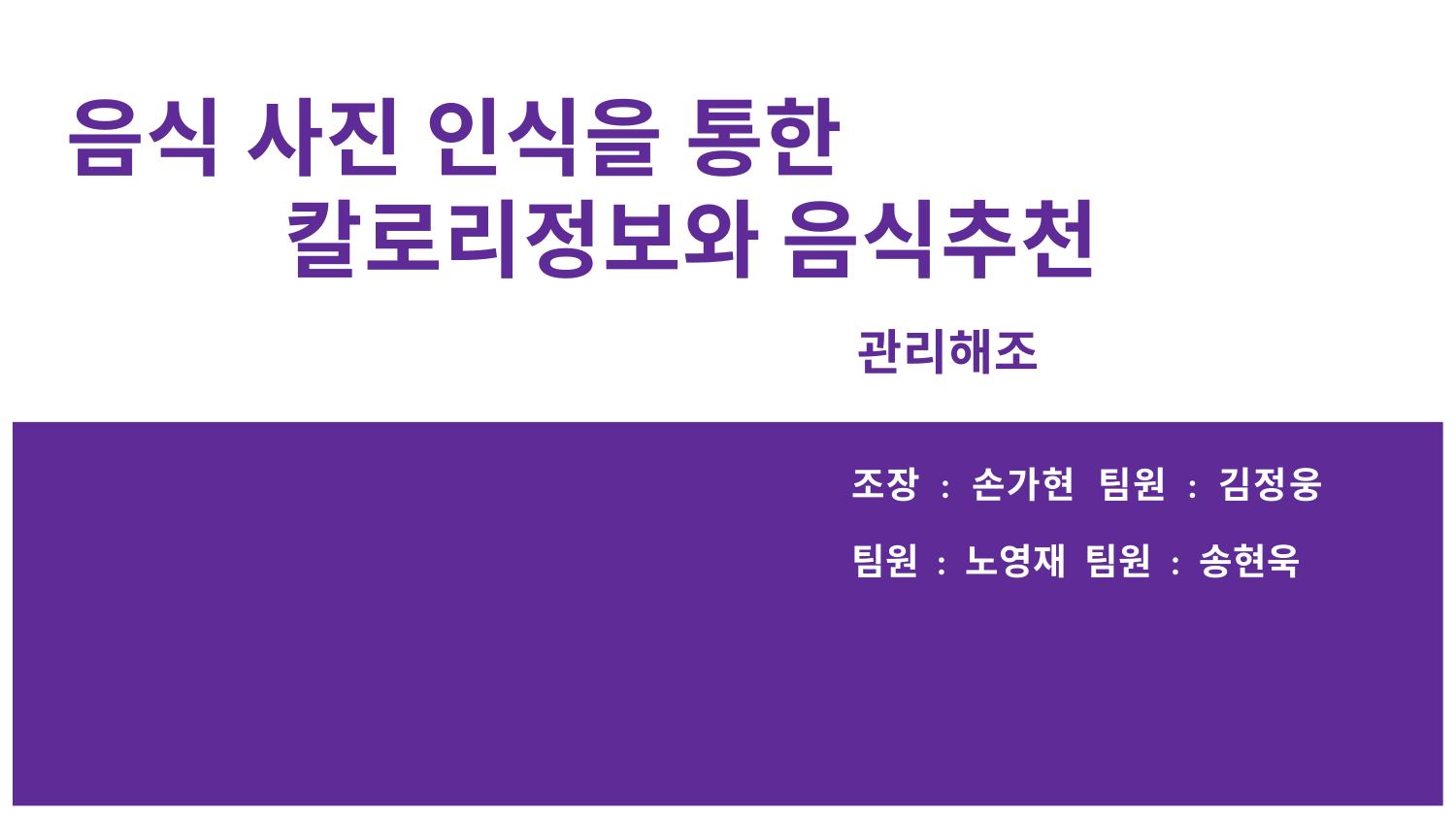

# 음식 사진 인식을 통한  칼로리정보와 음식추천
관리해조

조장 : 손가현  팀원 : 김정웅  팀원 : 노영재  팀원 : 송현욱